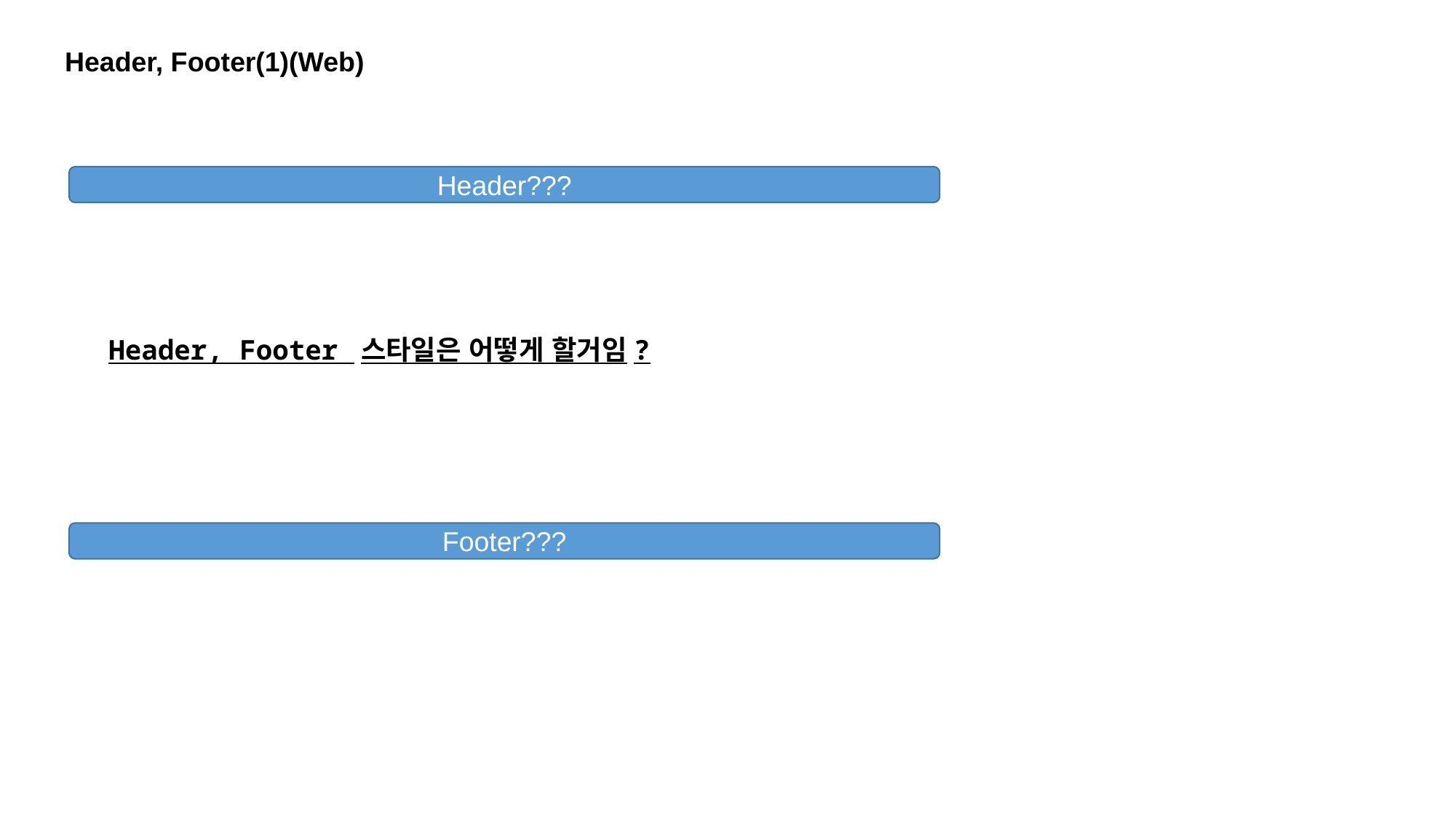

Header, Footer(1)(Web)
Header???
Header, Footer 스타일은 어떻게 할거임?
Footer???